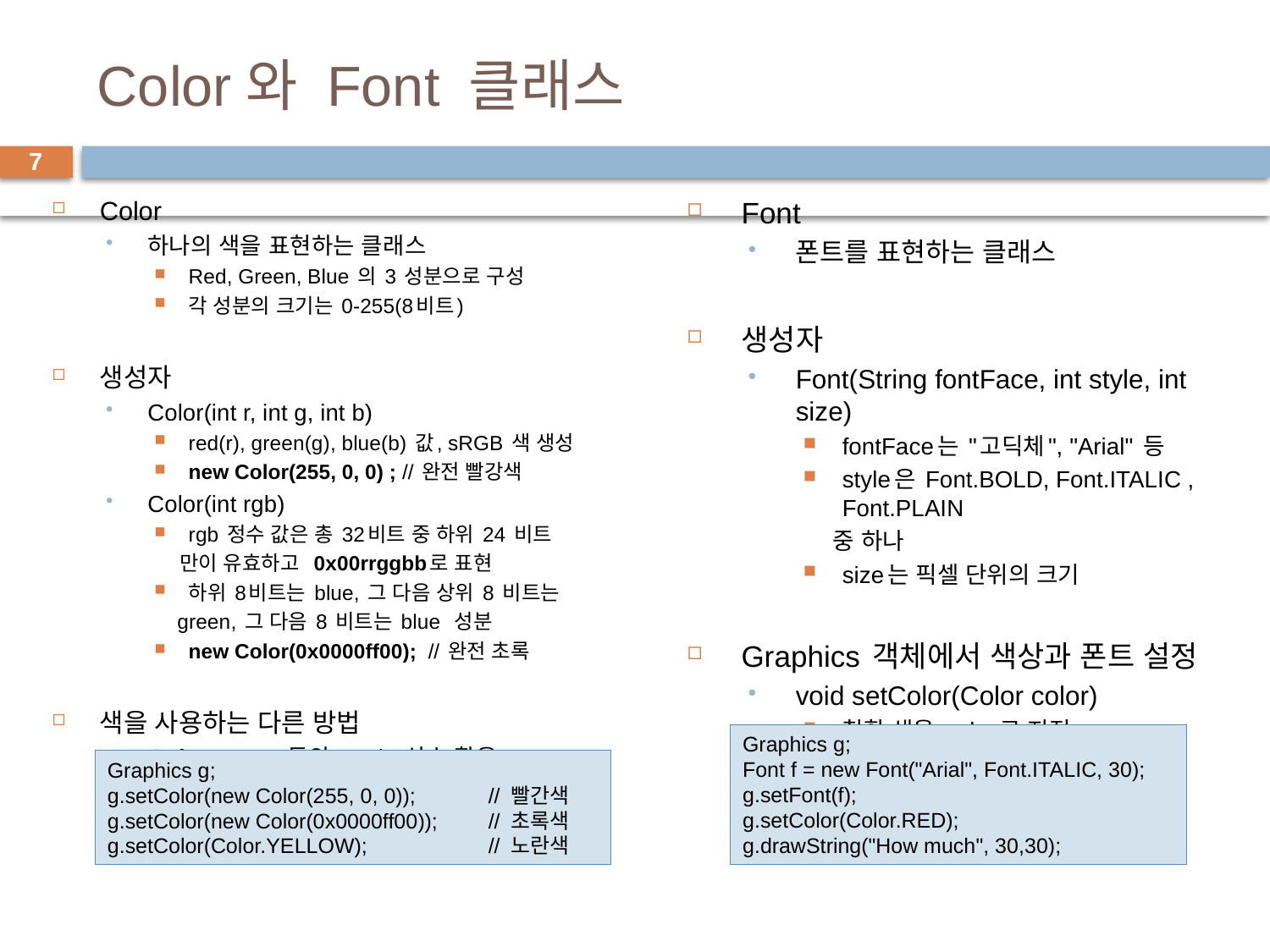

# Color와 Font 클래스
7
Color
하나의 색을 표현하는 클래스
Red, Green, Blue 의 3 성분으로 구성
각 성분의 크기는 0-255(8비트)

생성자
Color(int r, int g, int b)
red(r), green(g), blue(b) 값, sRGB 색 생성
new Color(255, 0, 0) ; // 완전 빨강색
Color(int rgb)
rgb 정수 값은 총 32비트 중 하위 24 비트
    만이 유효하고  0x00rrggbb로 표현
하위 8비트는 blue, 그 다음 상위 8 비트는
    green, 그 다음 8 비트는 blue  성분
new Color(0x0000ff00);  // 완전 초록

색을 사용하는 다른 방법
Color.BLUE 등의 static 상수 활용
Font
폰트를 표현하는 클래스

생성자
Font(String fontFace, int style, int size)
fontFace는 "고딕체", "Arial" 등
style은 Font.BOLD, Font.ITALIC , Font.PLAIN
    중 하나
size는 픽셀 단위의 크기

Graphics 객체에서 색상과 폰트 설정
void setColor(Color color)
칠할 색을 color로 지정
void setFont(Font font)
폰트를 font로 지정
Graphics g;
Font f = new Font("Arial", Font.ITALIC, 30);
g.setFont(f);
g.setColor(Color.RED);
g.drawString("How much", 30,30);
Graphics g;
g.setColor(new Color(255, 0, 0)); 	// 빨간색
g.setColor(new Color(0x0000ff00)); 	// 초록색
g.setColor(Color.YELLOW); 	// 노란색